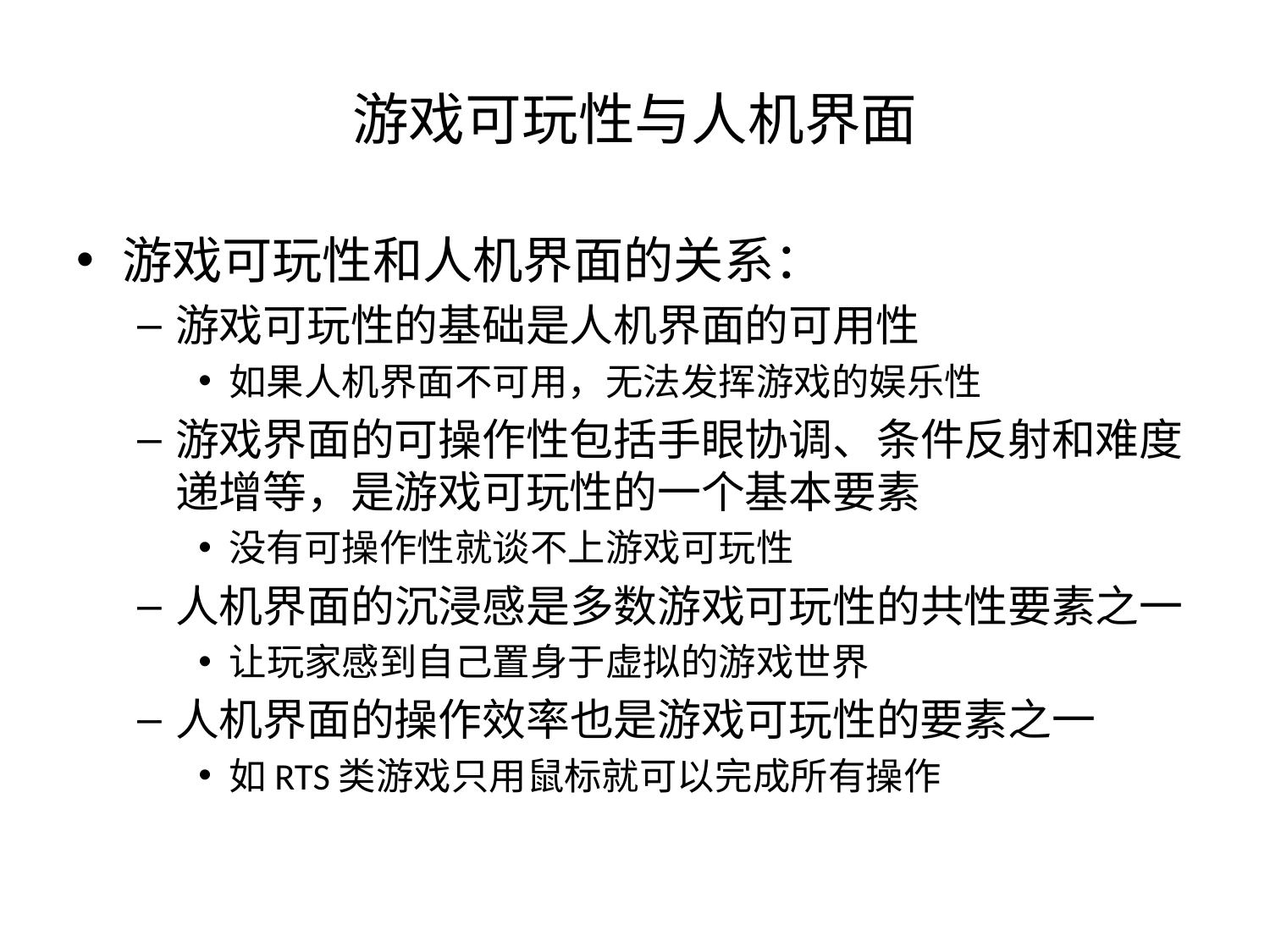

# 游戏可玩性与人机界面
游戏可玩性和人机界面的关系：
游戏可玩性的基础是人机界面的可用性
如果人机界面不可用，无法发挥游戏的娱乐性
游戏界面的可操作性包括手眼协调、条件反射和难度递增等，是游戏可玩性的一个基本要素
没有可操作性就谈不上游戏可玩性
人机界面的沉浸感是多数游戏可玩性的共性要素之一
让玩家感到自己置身于虚拟的游戏世界
人机界面的操作效率也是游戏可玩性的要素之一
如RTS类游戏只用鼠标就可以完成所有操作